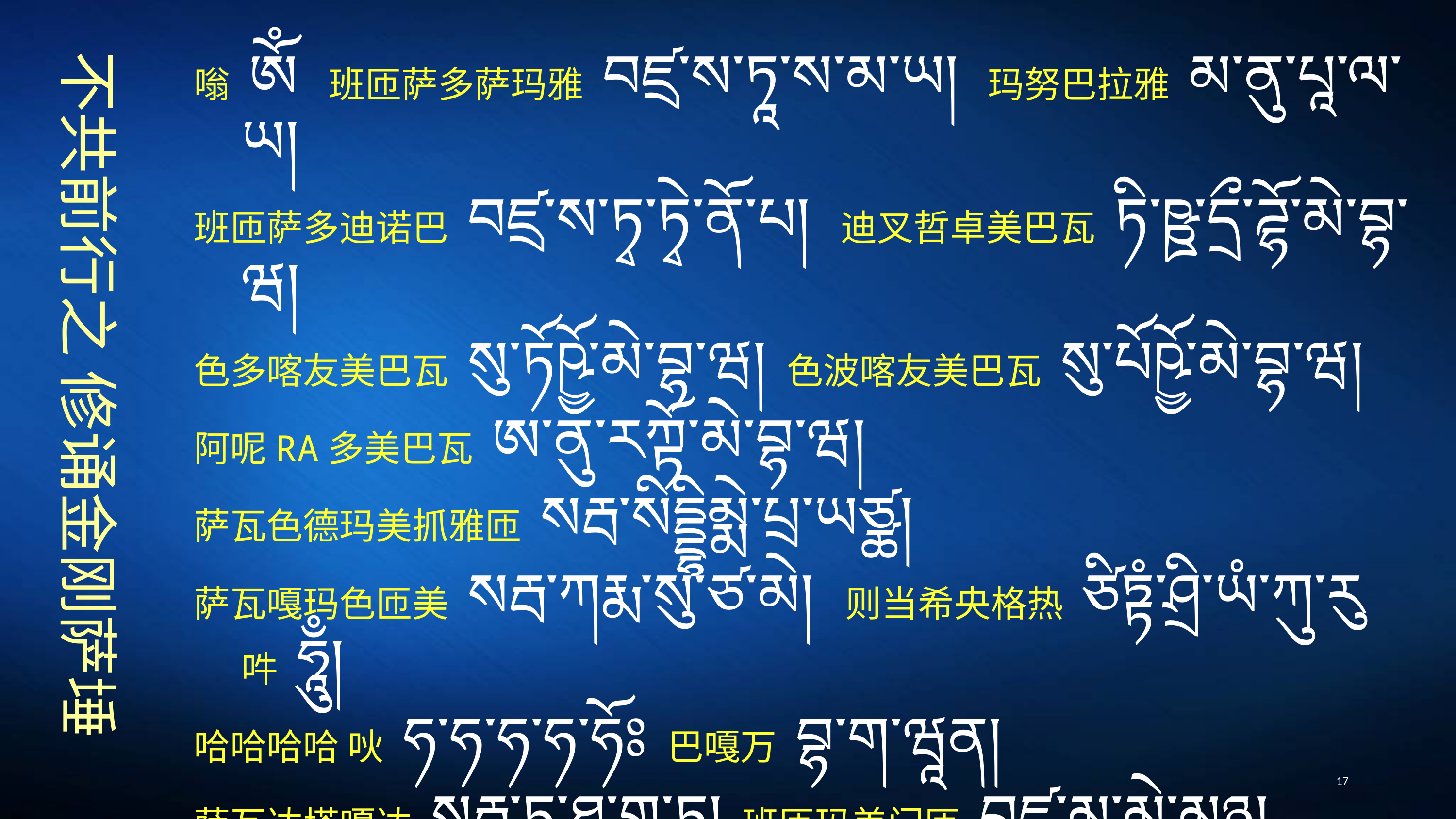

嗡 ཨོཾ  班匝萨多萨玛雅 བཛྲ་ས་ཏཱ་ས་མ་ཡ།  玛努巴拉雅 མ་ནུ་པཱ་ལ་ཡ།
班匝萨多迪诺巴 བཛྲ་ས་ཏྭ་ཏྭེ་ནོ་པ།  迪叉哲卓美巴瓦 ཏི་ཥྛ་དྲྀ་ཌྷོ་མེ་བྷ་ཝ།
色多喀友美巴瓦 སུ་ཏོཥྱོ་མེ་བྷ་ཝ། 色波喀友美巴瓦 སུ་པོཥྱོ་མེ་བྷ་ཝ།
阿呢RA多美巴瓦 ཨ་ནུ་རཀྟོ་མེ་བྷ་ཝ།
萨瓦色德玛美抓雅匝 སརྦ་སིདྡྷིམྨེ་པྲ་ཡཙྪ།
萨瓦嘎玛色匝美 སརྦ་ཀརྨ་སུ་ཙ་མེ།  则当希央格热 ཙིཏྟཾ་ཤྲི་ཡཾ་ཀུ་རུ 吽 ཧཱུྃ།
哈哈哈哈 吙 ཧ་ཧ་ཧ་ཧ་ཧོཿ 巴嘎万 བྷ་ག་ཝཱན།
萨瓦达塔嘎达 སརྦ་ཏ་ཐཱ་ག་ཏ། 班匝玛美门匝 བཛྲ་མ་མེ་མུཉྩ།
班匝巴瓦 བཛྲི་བྷ་ཝ། 玛哈萨玛雅 མ་ཧཱ་ས་མ་ཡ་ 萨多阿 ས་ཏྭ་ཨཱཿ
# 不共前行之 修诵金刚萨埵
17